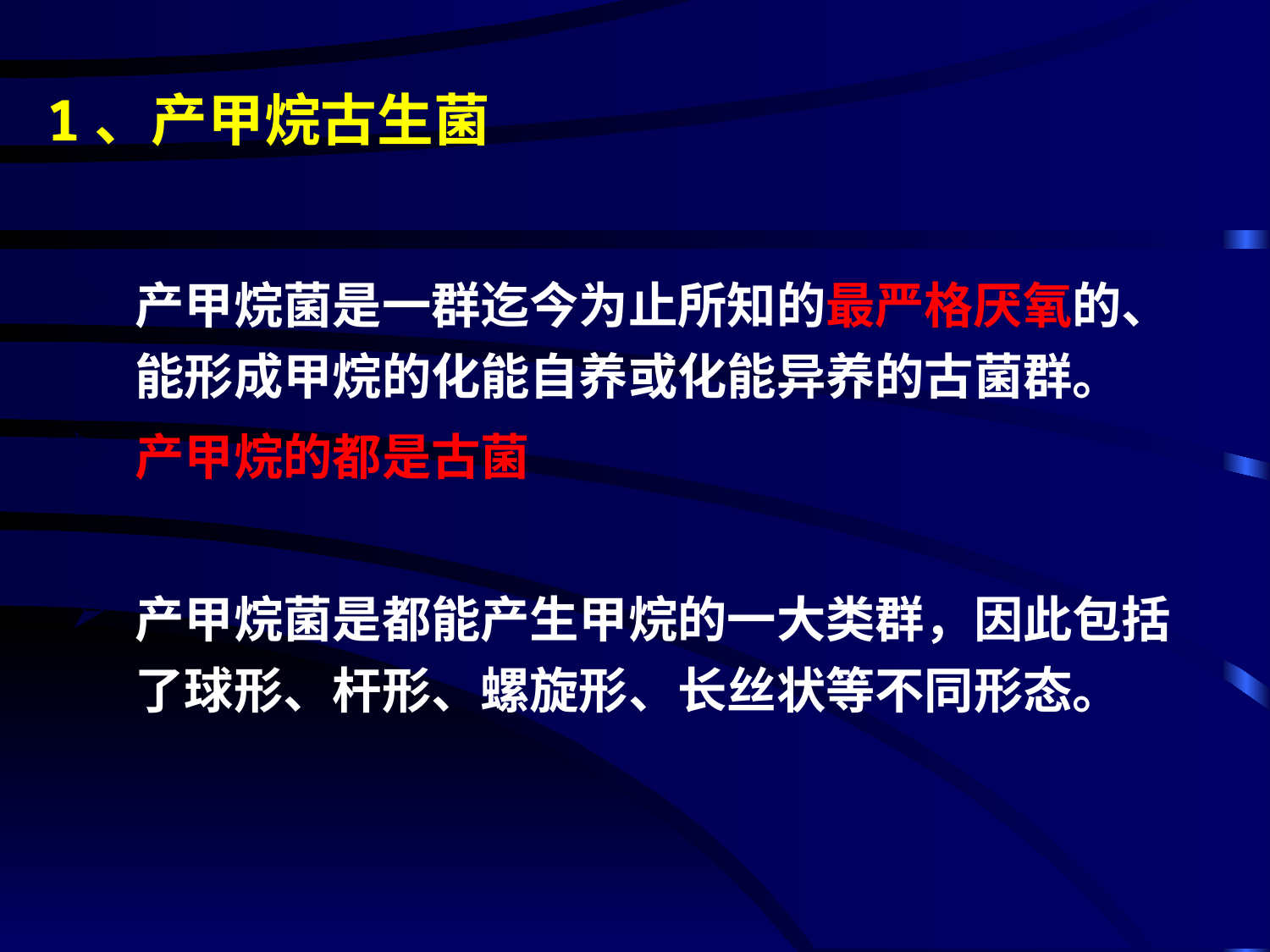

1、产甲烷古生菌
产甲烷菌是一群迄今为止所知的最严格厌氧的、能形成甲烷的化能自养或化能异养的古菌群。
产甲烷的都是古菌

产甲烷菌是都能产生甲烷的一大类群，因此包括了球形、杆形、螺旋形、长丝状等不同形态。